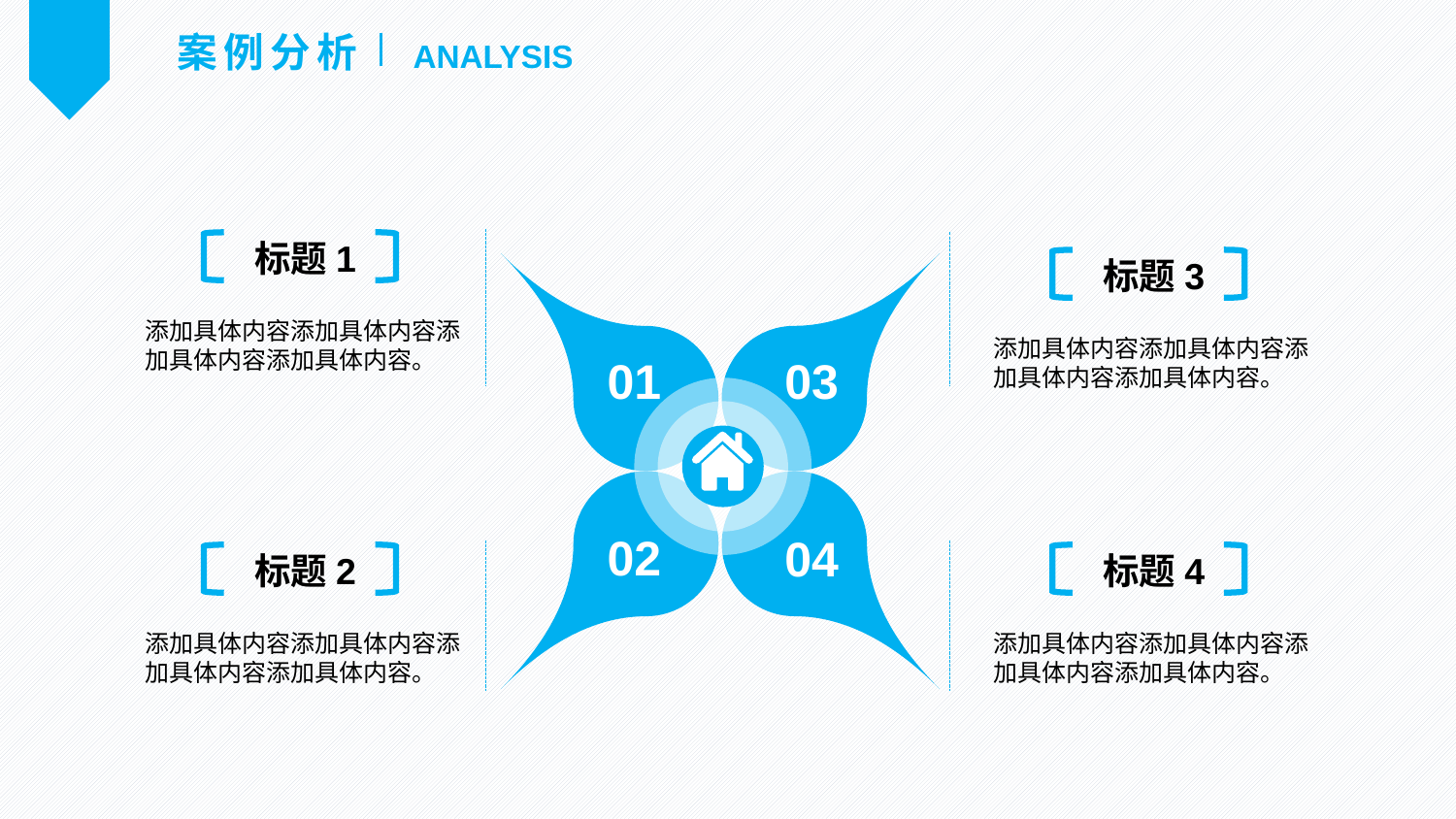

案例分析
ANALYSIS
标题1

标题3

添加具体内容添加具体内容添加具体内容添加具体内容。
添加具体内容添加具体内容添加具体内容添加具体内容。

01
03

02
04
标题2

标题4

添加具体内容添加具体内容添加具体内容添加具体内容。
添加具体内容添加具体内容添加具体内容添加具体内容。
延时符